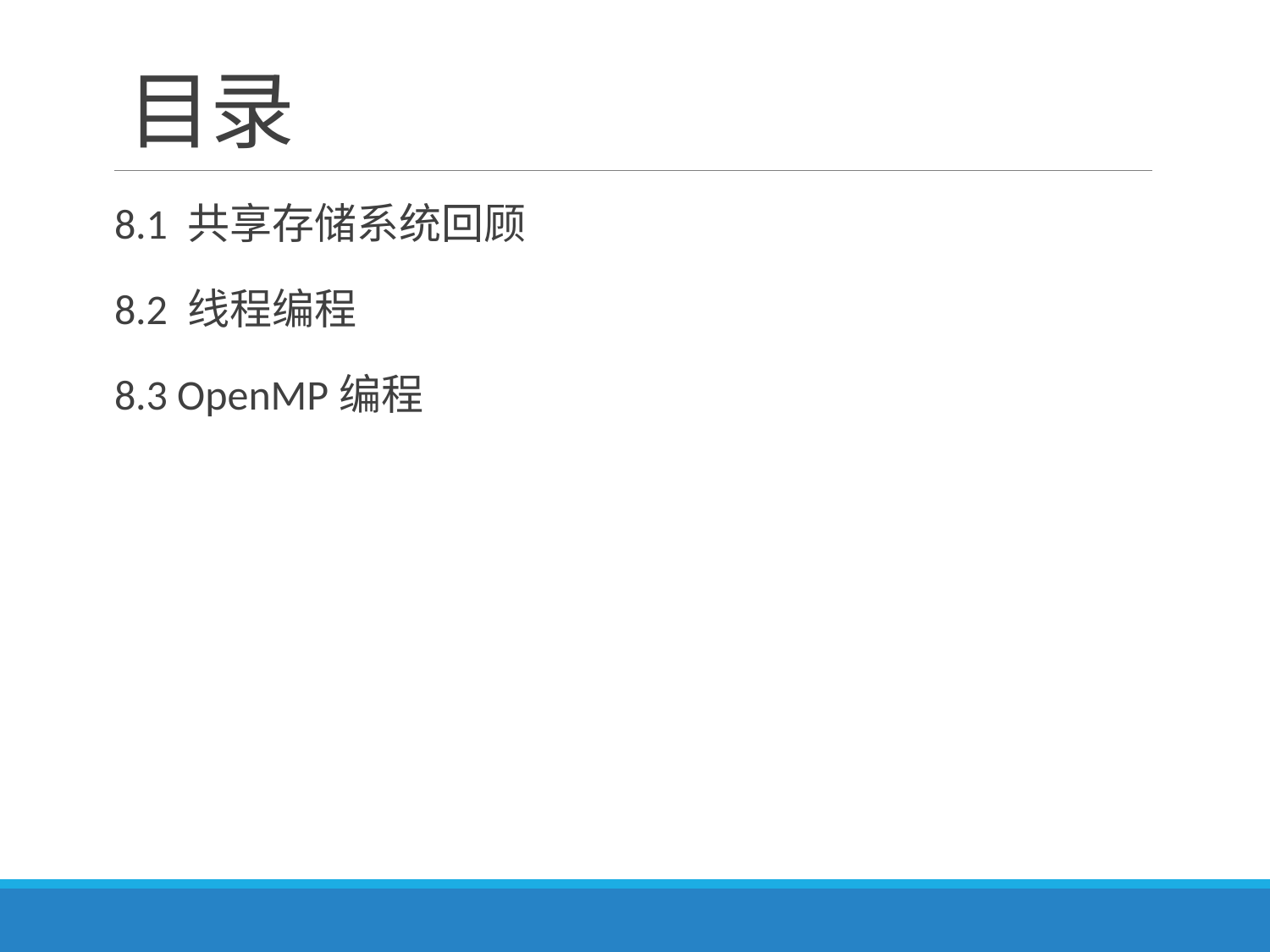

# 目录
8.1 共享存储系统回顾
8.2 线程编程
8.3 OpenMP编程
2